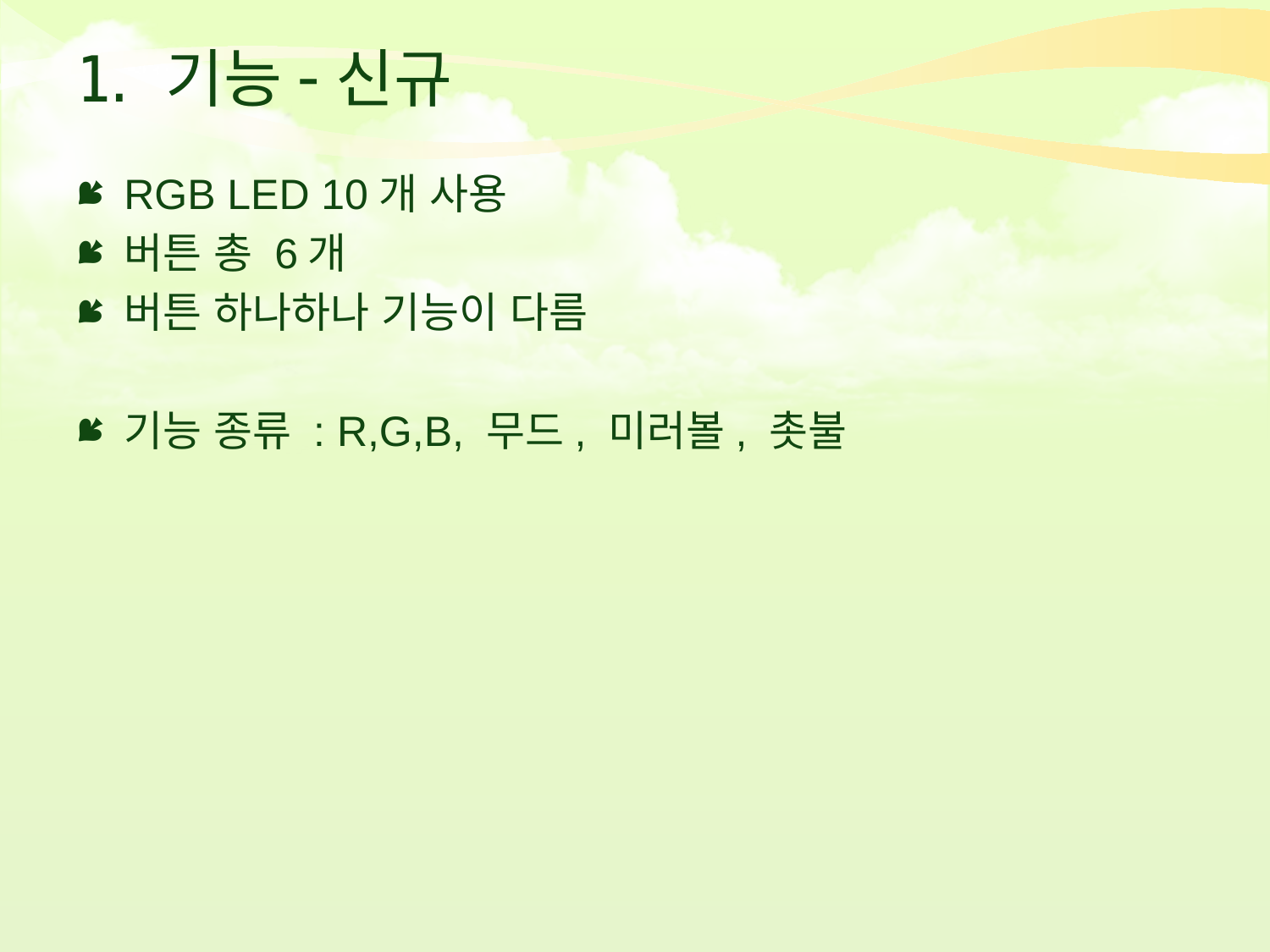

# 1. 기능-신규
RGB LED 10개 사용
버튼 총 6개
버튼 하나하나 기능이 다름

기능 종류 : R,G,B, 무드, 미러볼, 촛불